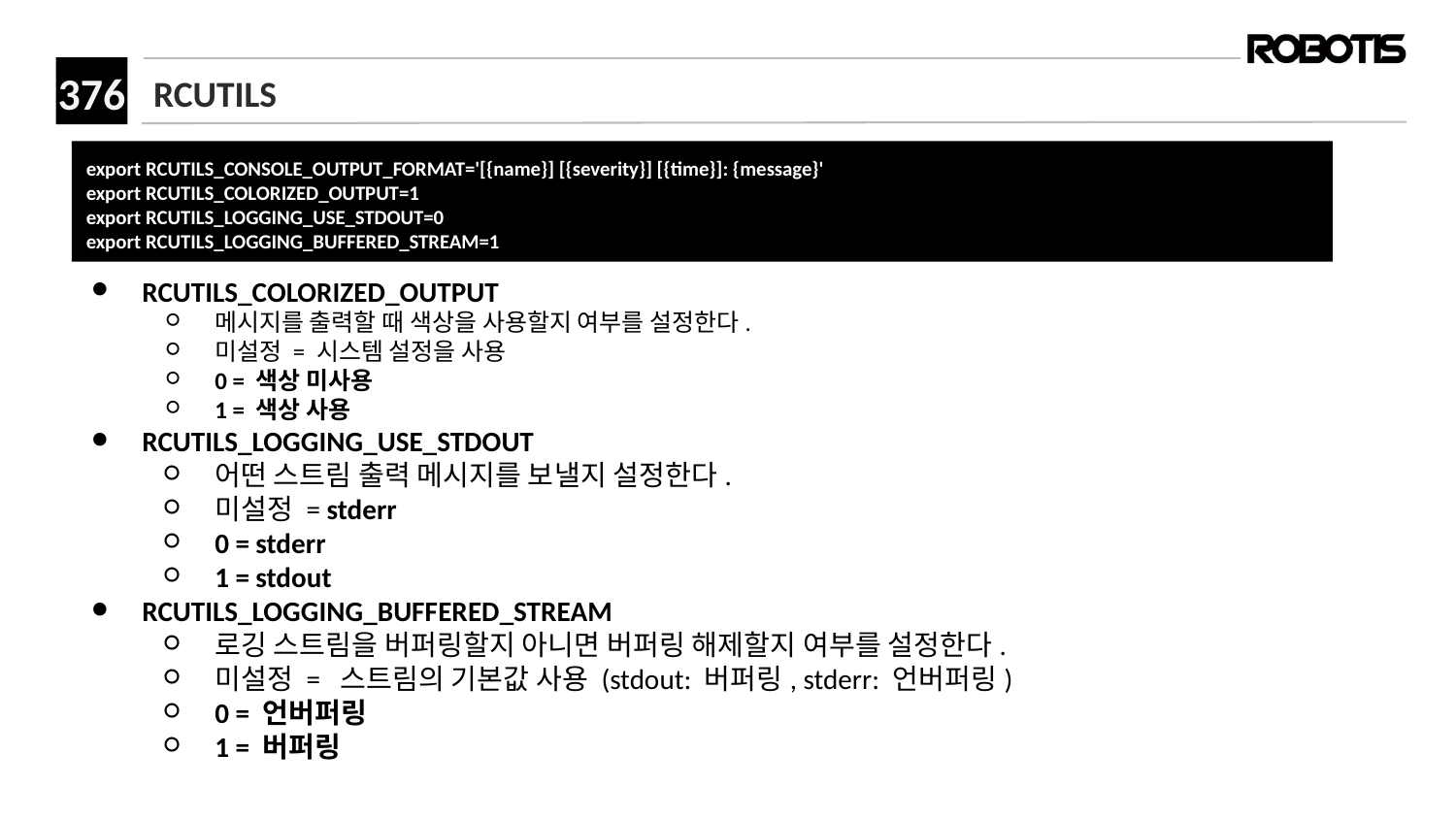

# RCUTILS
export RCUTILS_CONSOLE_OUTPUT_FORMAT='[{name}] [{severity}] [{time}]: {message}'
export RCUTILS_COLORIZED_OUTPUT=1
export RCUTILS_LOGGING_USE_STDOUT=0
export RCUTILS_LOGGING_BUFFERED_STREAM=1
RCUTILS_COLORIZED_OUTPUT
메시지를 출력할 때 색상을 사용할지 여부를 설정한다.
미설정 = 시스템 설정을 사용
0 = 색상 미사용
1 = 색상 사용
RCUTILS_LOGGING_USE_STDOUT
어떤 스트림 출력 메시지를 보낼지 설정한다.
미설정 = stderr
0 = stderr
1 = stdout
RCUTILS_LOGGING_BUFFERED_STREAM
로깅 스트림을 버퍼링할지 아니면 버퍼링 해제할지 여부를 설정한다.
미설정 =  스트림의 기본값 사용 (stdout: 버퍼링, stderr: 언버퍼링)
0 = 언버퍼링
1 = 버퍼링